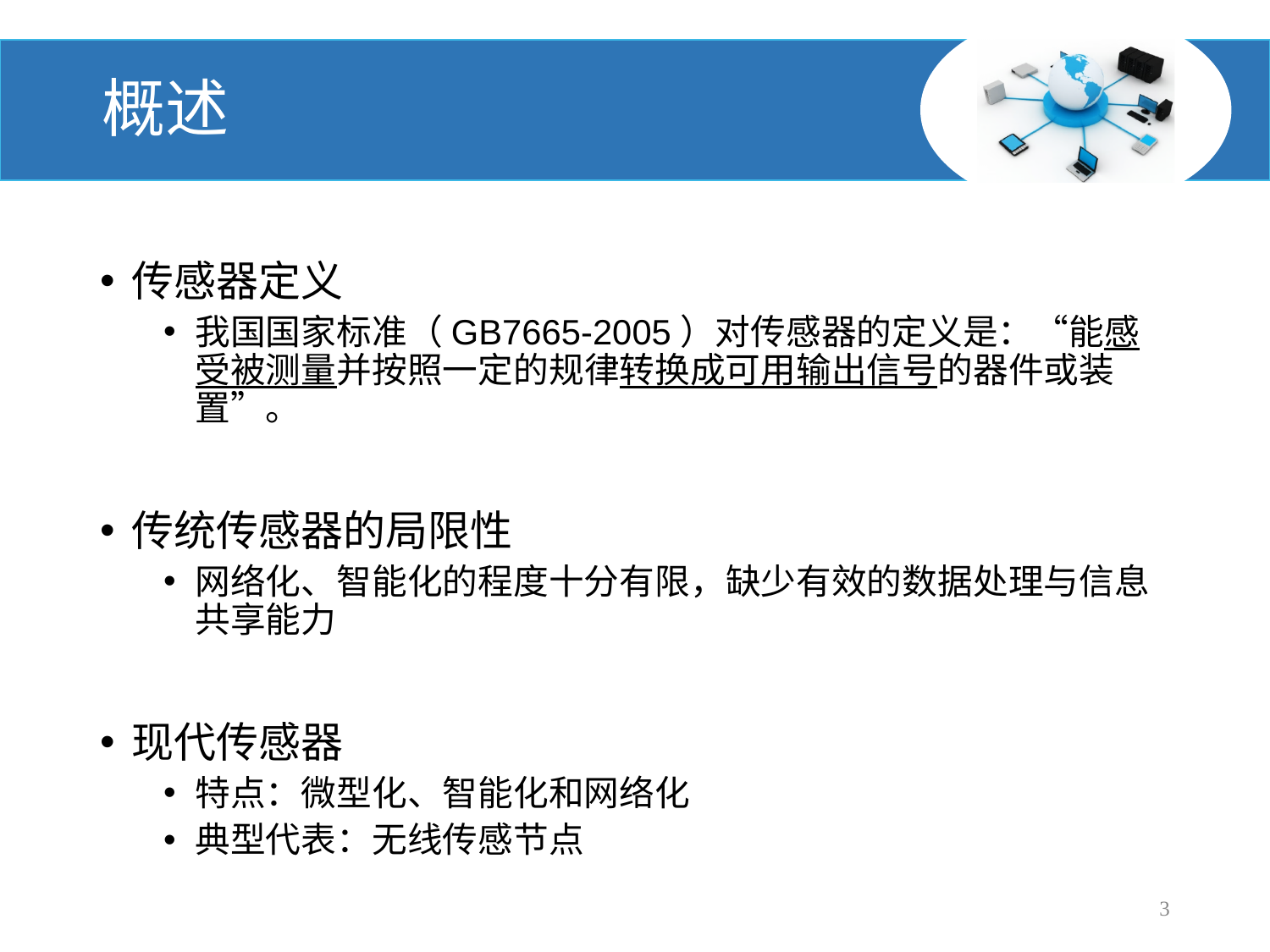

# 概述
传感器定义
我国国家标准（GB7665-2005）对传感器的定义是：“能感受被测量并按照一定的规律转换成可用输出信号的器件或装置”。

传统传感器的局限性
网络化、智能化的程度十分有限，缺少有效的数据处理与信息共享能力

现代传感器
特点：微型化、智能化和网络化
典型代表：无线传感节点

3